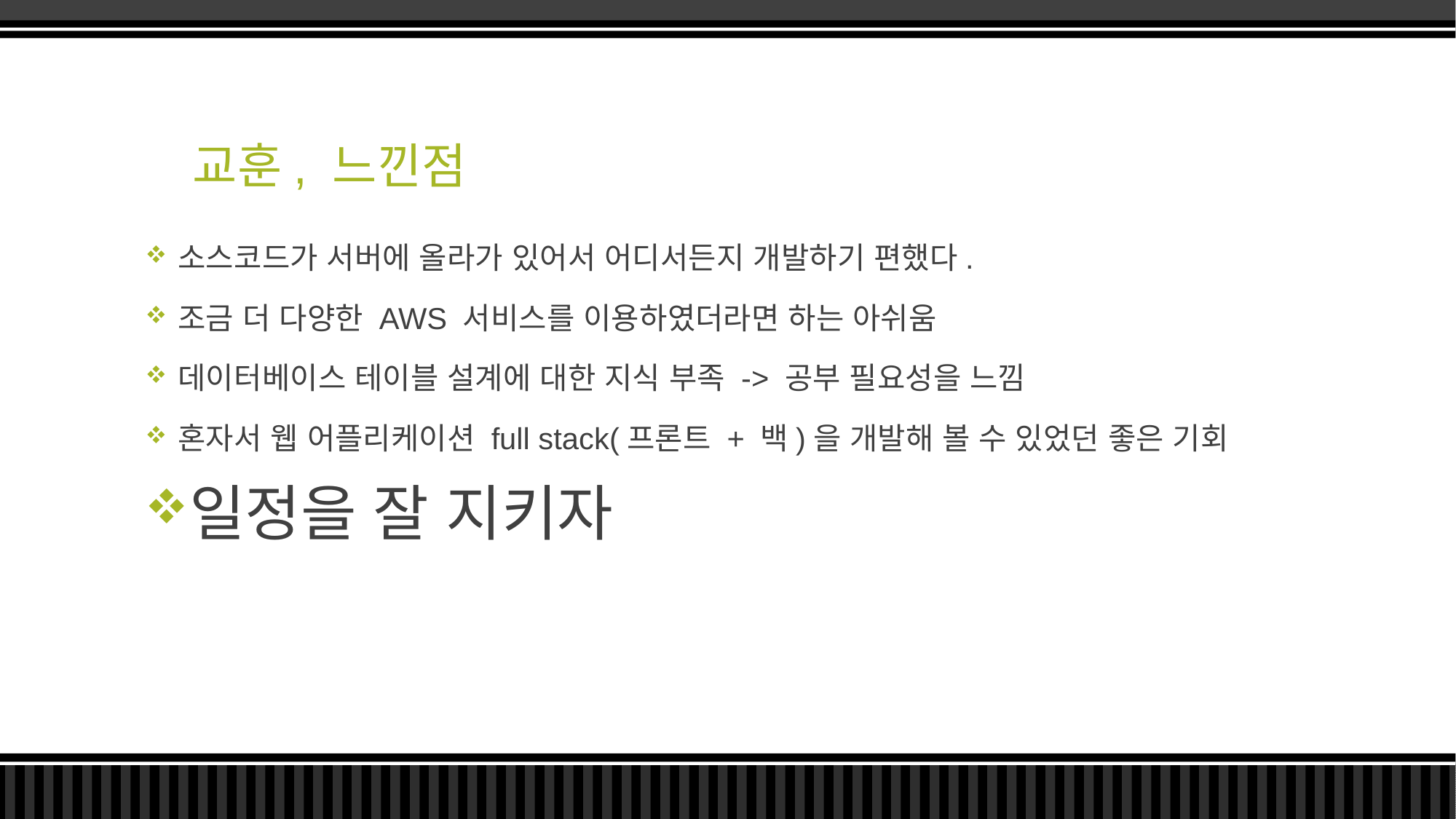

# 교훈, 느낀점
소스코드가 서버에 올라가 있어서 어디서든지 개발하기 편했다.
조금 더 다양한 AWS 서비스를 이용하였더라면 하는 아쉬움
데이터베이스 테이블 설계에 대한 지식 부족 -> 공부 필요성을 느낌
혼자서 웹 어플리케이션 full stack(프론트 + 백)을 개발해 볼 수 있었던 좋은 기회
일정을 잘 지키자